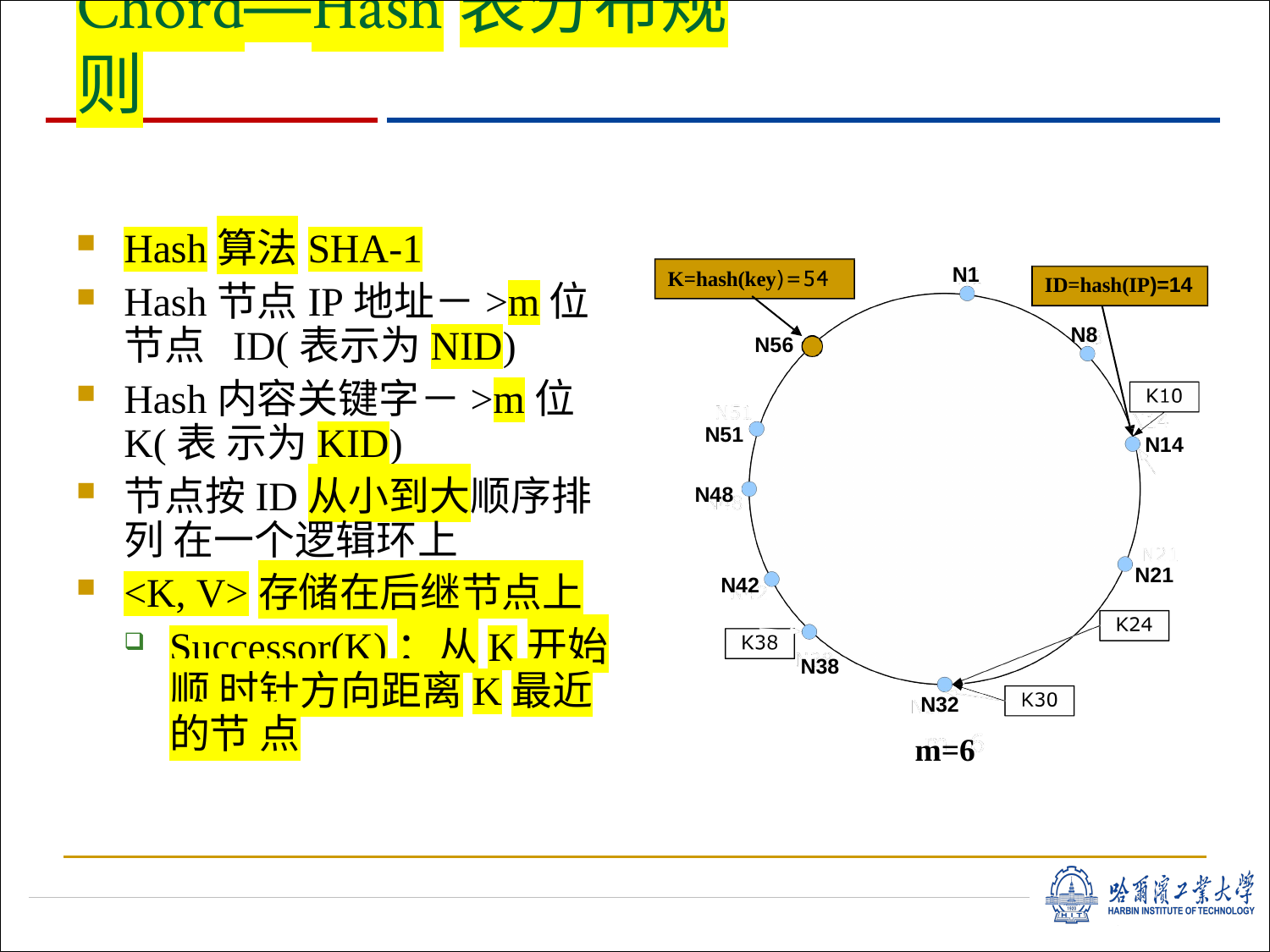

42

# Chord—Hash表分布规则
Hash算法SHA-1
Hash节点IP地址－>m位节点  ID(表示为NID)
Hash内容关键字－>m位K(表 示为KID)
节点按ID从小到大顺序排列 在一个逻辑环上
<K, V>存储在后继节点上
Successor(K)：从K开始顺 时针方向距离K最近的节 点

N1
K=hash(key)=54

ID=hash(IP)=14

N8
N56

N51
N14
N48
N21
N42
N38
N32
m=6